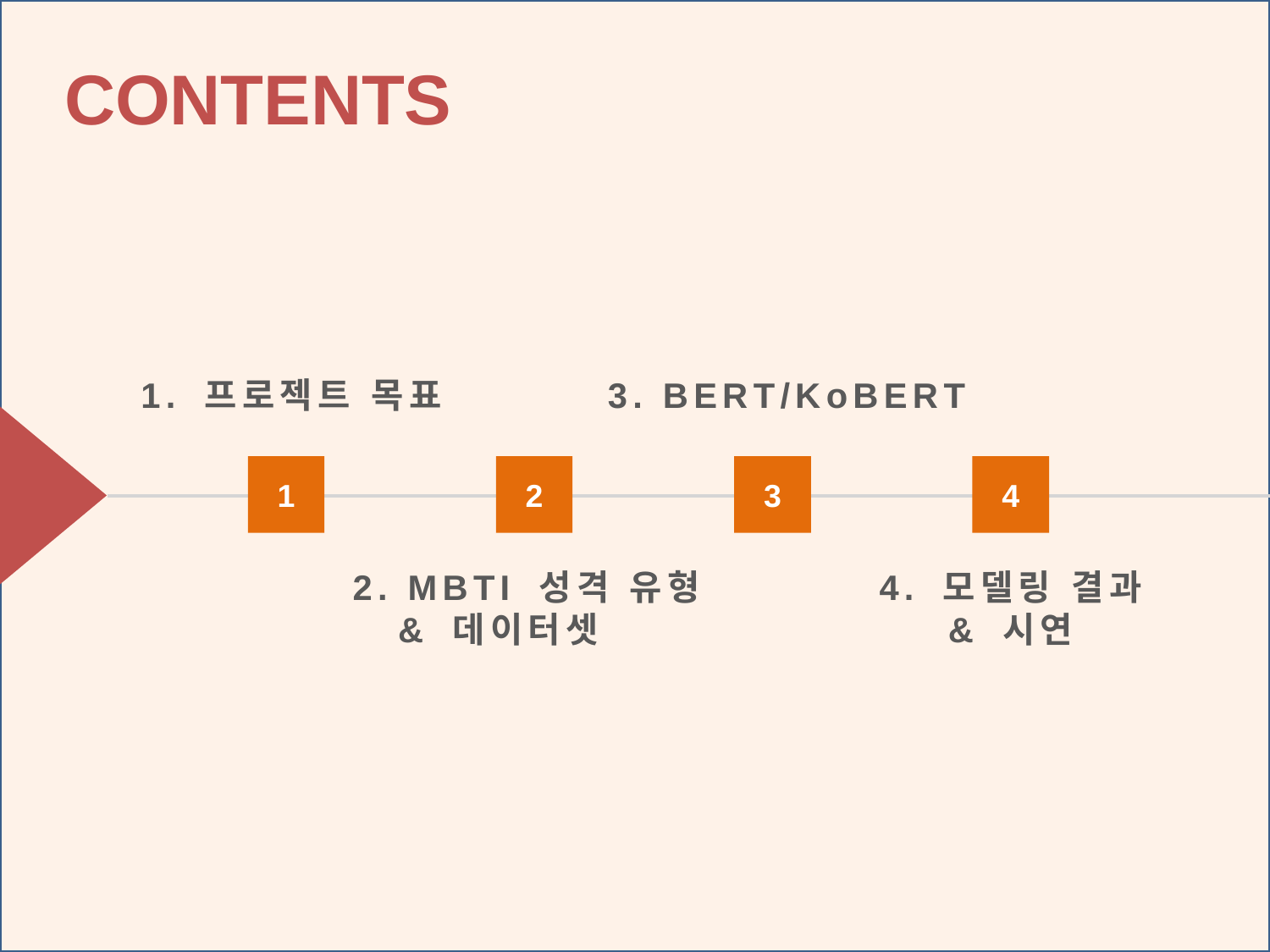

CONTENTS
1. 프로젝트 목표

3. BERT/KoBERT

1
2
3
4

2. MBTI 성격 유형
   & 데이터셋

4. 모델링 결과
& 시연